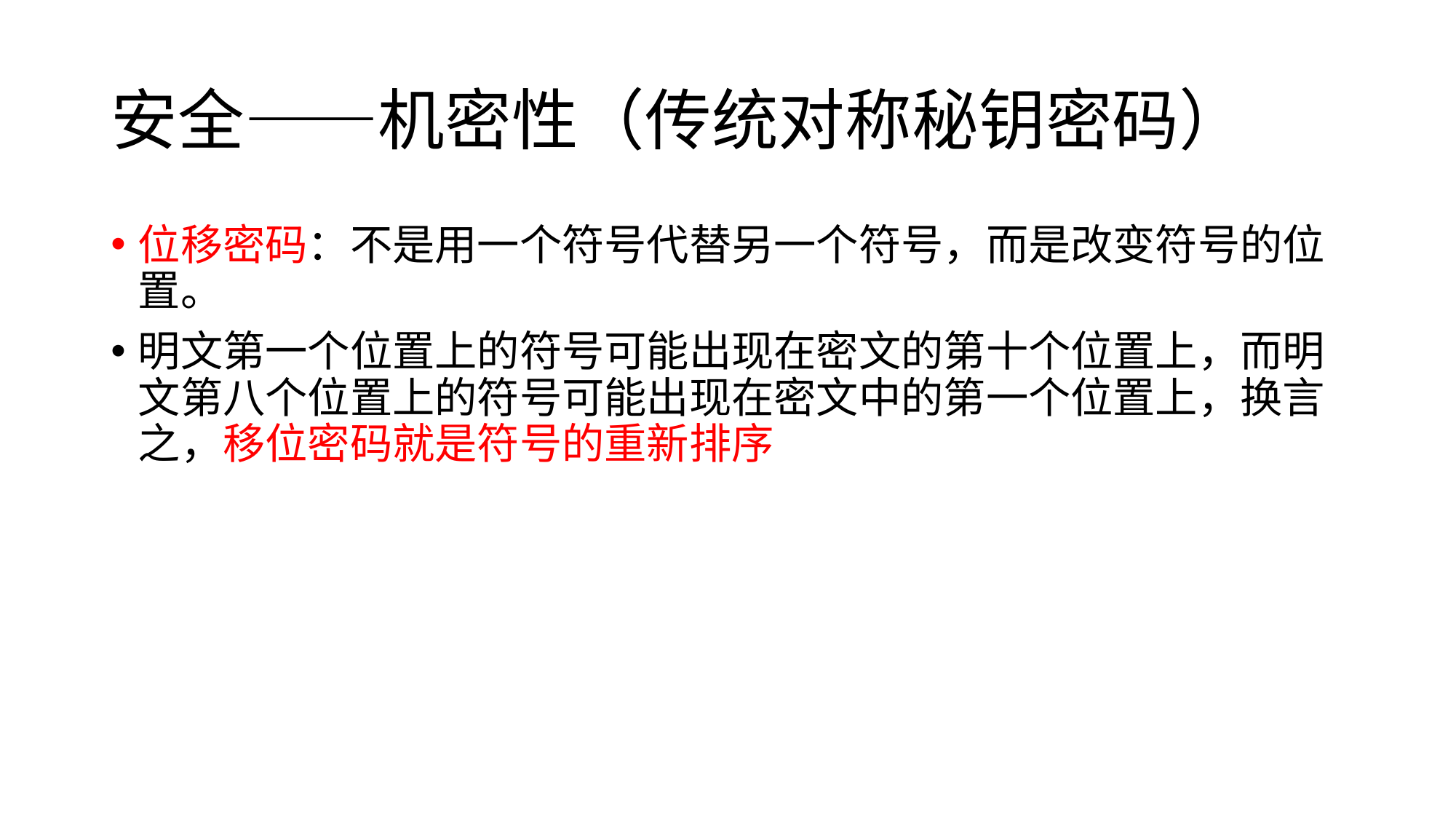

# 安全——机密性（传统对称秘钥密码）
位移密码：不是用一个符号代替另一个符号，而是改变符号的位置。
明文第一个位置上的符号可能出现在密文的第十个位置上，而明文第八个位置上的符号可能出现在密文中的第一个位置上，换言之，移位密码就是符号的重新排序